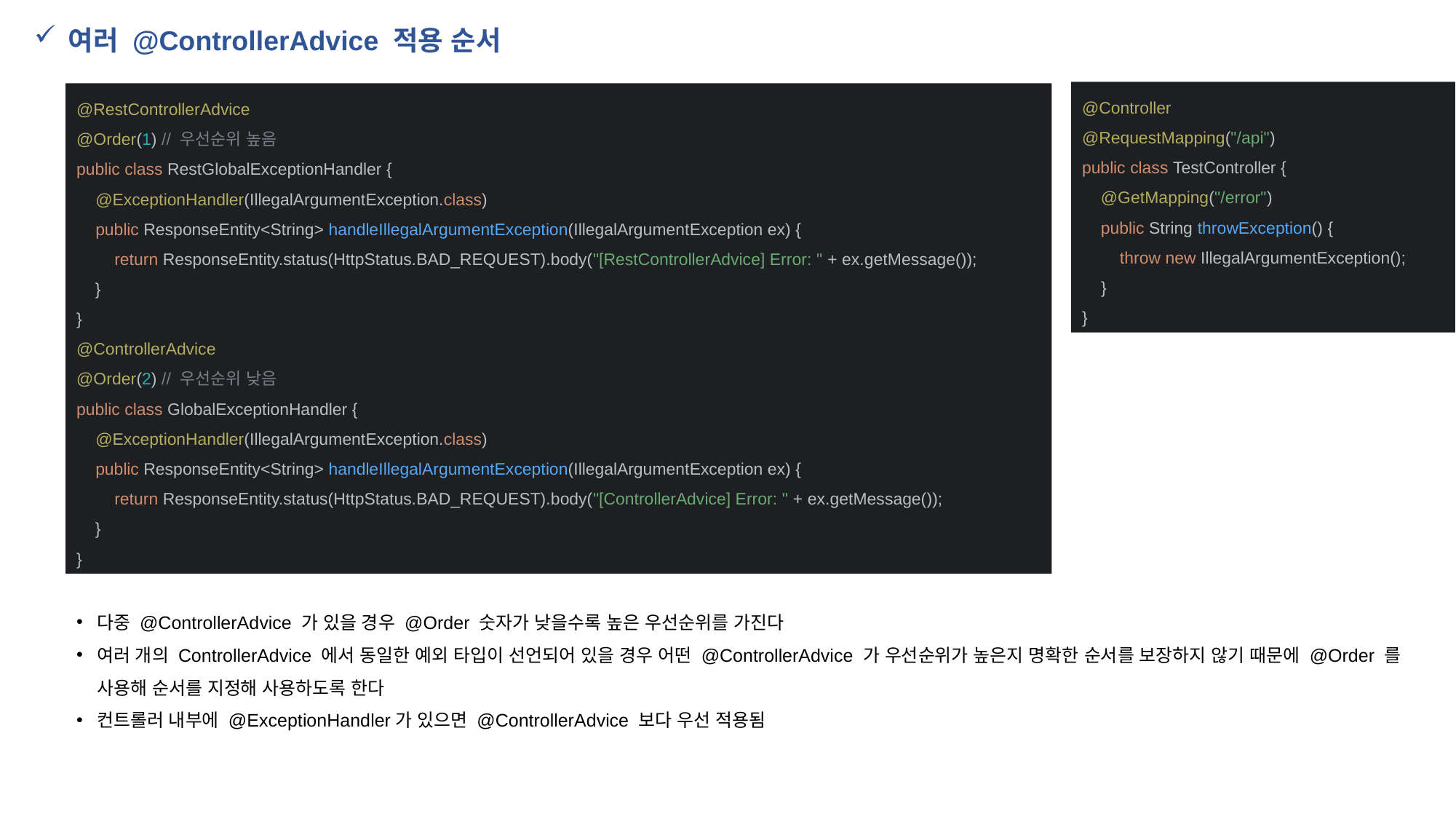

여러 @ControllerAdvice 적용 순서
@RestControllerAdvice
@Order(1) // 우선순위 높음
public class RestGlobalExceptionHandler {
    @ExceptionHandler(IllegalArgumentException.class)
    public ResponseEntity<String> handleIllegalArgumentException(IllegalArgumentException ex) {
        return ResponseEntity.status(HttpStatus.BAD_REQUEST).body("[RestControllerAdvice] Error: " + ex.getMessage());
    }
}
@ControllerAdvice
@Order(2) // 우선순위 낮음
public class GlobalExceptionHandler {
    @ExceptionHandler(IllegalArgumentException.class)
    public ResponseEntity<String> handleIllegalArgumentException(IllegalArgumentException ex) {
        return ResponseEntity.status(HttpStatus.BAD_REQUEST).body("[ControllerAdvice] Error: " + ex.getMessage());
    }
}
@Controller
@RequestMapping("/api")
public class TestController {
    @GetMapping("/error")
    public String throwException() {
        throw new IllegalArgumentException();
    }
}
다중 @ControllerAdvice 가 있을 경우 @Order 숫자가 낮을수록 높은 우선순위를 가진다
여러 개의 ControllerAdvice 에서 동일한 예외 타입이 선언되어 있을 경우 어떤 @ControllerAdvice 가 우선순위가 높은지 명확한 순서를 보장하지 않기 때문에 @Order 를 사용해 순서를 지정해 사용하도록 한다
컨트롤러 내부에 @ExceptionHandler가 있으면 @ControllerAdvice 보다 우선 적용됨